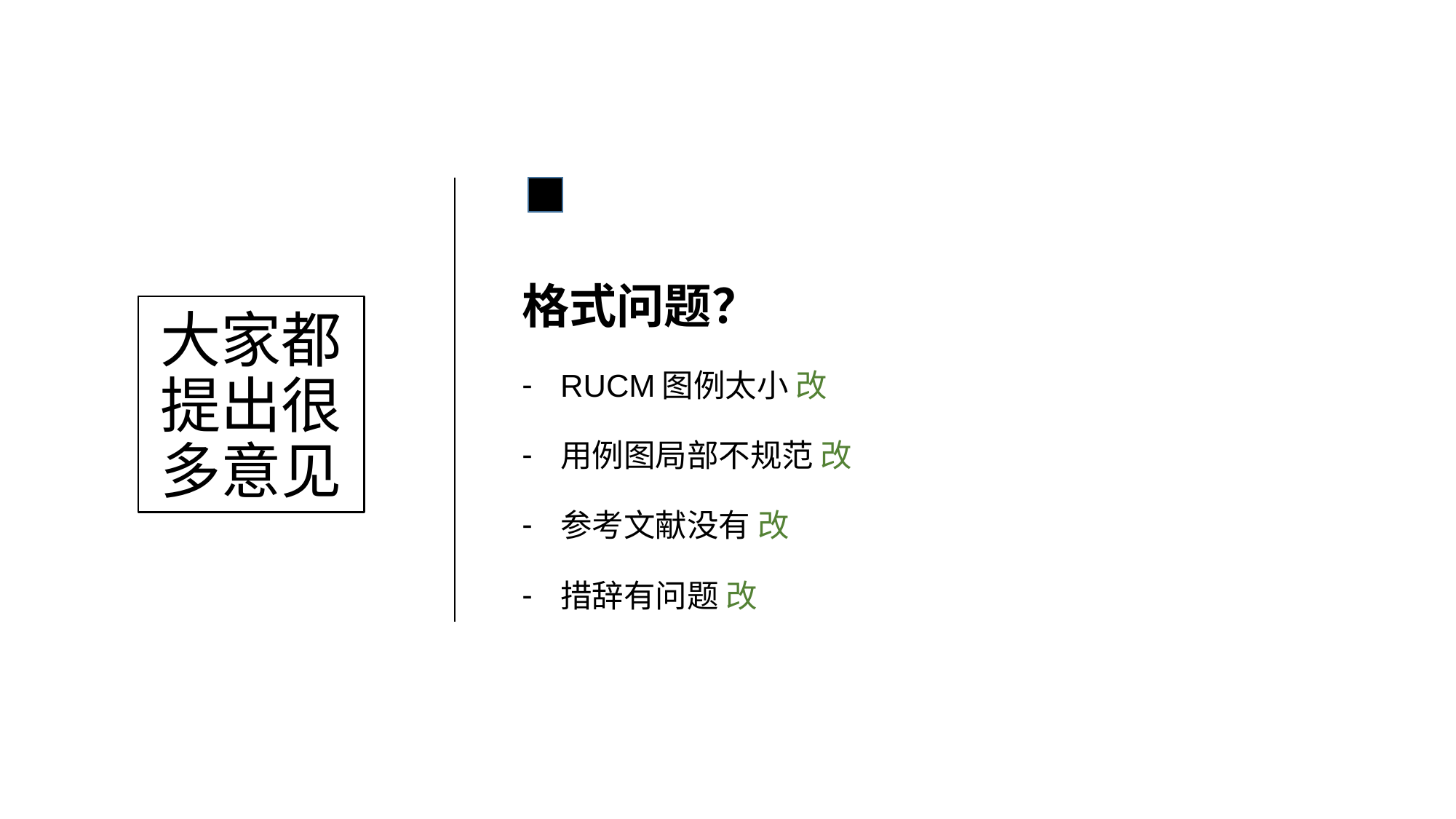

格式问题？
RUCM图例太小 改
用例图局部不规范 改
参考文献没有 改
措辞有问题 改

# 大家都提出很多意见